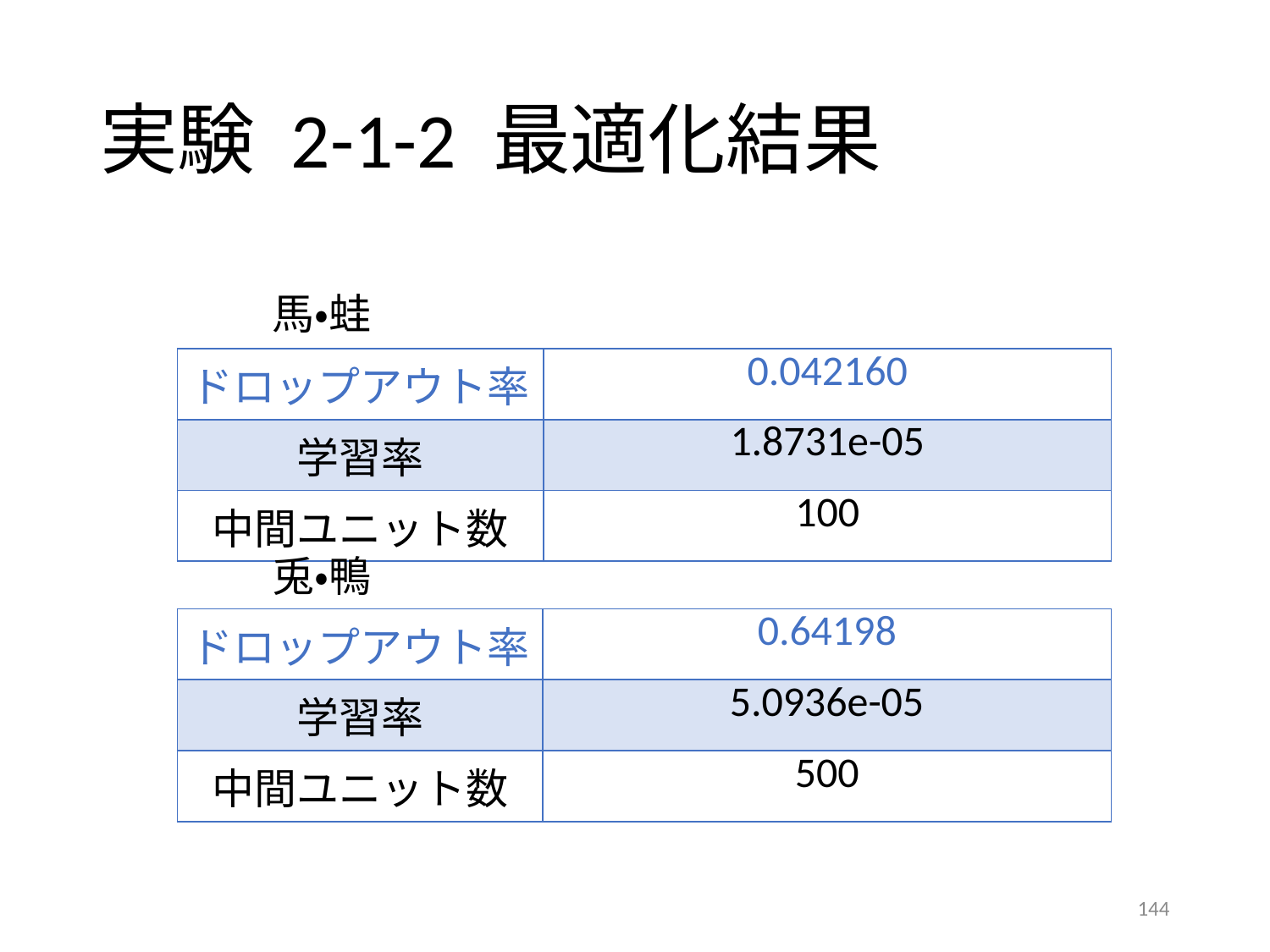

# 実験 2-1-2 最適化結果
馬・蛙
| ドロップアウト率 | 0.042160 |
| --- | --- |
| 学習率 | 1.8731e-05 |
| 中間ユニット数 | 100 |
兎・鴨
| ドロップアウト率 | 0.64198 |
| --- | --- |
| 学習率 | 5.0936e-05 |
| 中間ユニット数 | 500 |
144